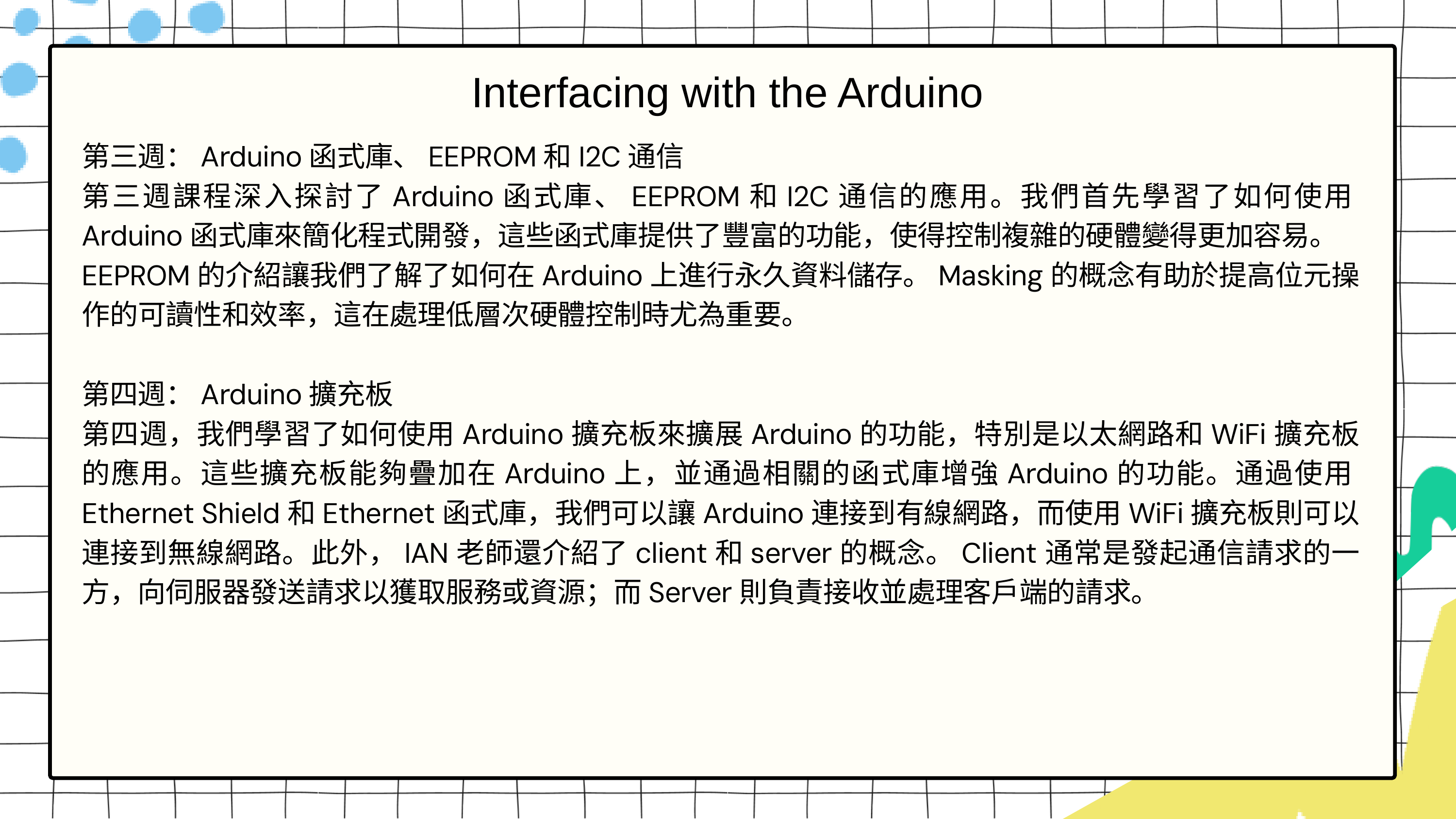

Interfacing with the Arduino

第三週：Arduino函式庫、EEPROM和I2C通信
第三週課程深入探討了Arduino函式庫、EEPROM和I2C通信的應用。我們首先學習了如何使用Arduino函式庫來簡化程式開發，這些函式庫提供了豐富的功能，使得控制複雜的硬體變得更加容易。
EEPROM的介紹讓我們了解了如何在Arduino上進行永久資料儲存。Masking的概念有助於提高位元操作的可讀性和效率，這在處理低層次硬體控制時尤為重要。

第四週：Arduino擴充板
第四週，我們學習了如何使用Arduino擴充板來擴展Arduino的功能，特別是以太網路和WiFi擴充板的應用。這些擴充板能夠疊加在Arduino上，並通過相關的函式庫增強Arduino的功能。通過使用Ethernet Shield和Ethernet函式庫，我們可以讓Arduino連接到有線網路，而使用WiFi擴充板則可以連接到無線網路。此外，IAN老師還介紹了client和server的概念。Client通常是發起通信請求的一方，向伺服器發送請求以獲取服務或資源；而Server則負責接收並處理客戶端的請求。